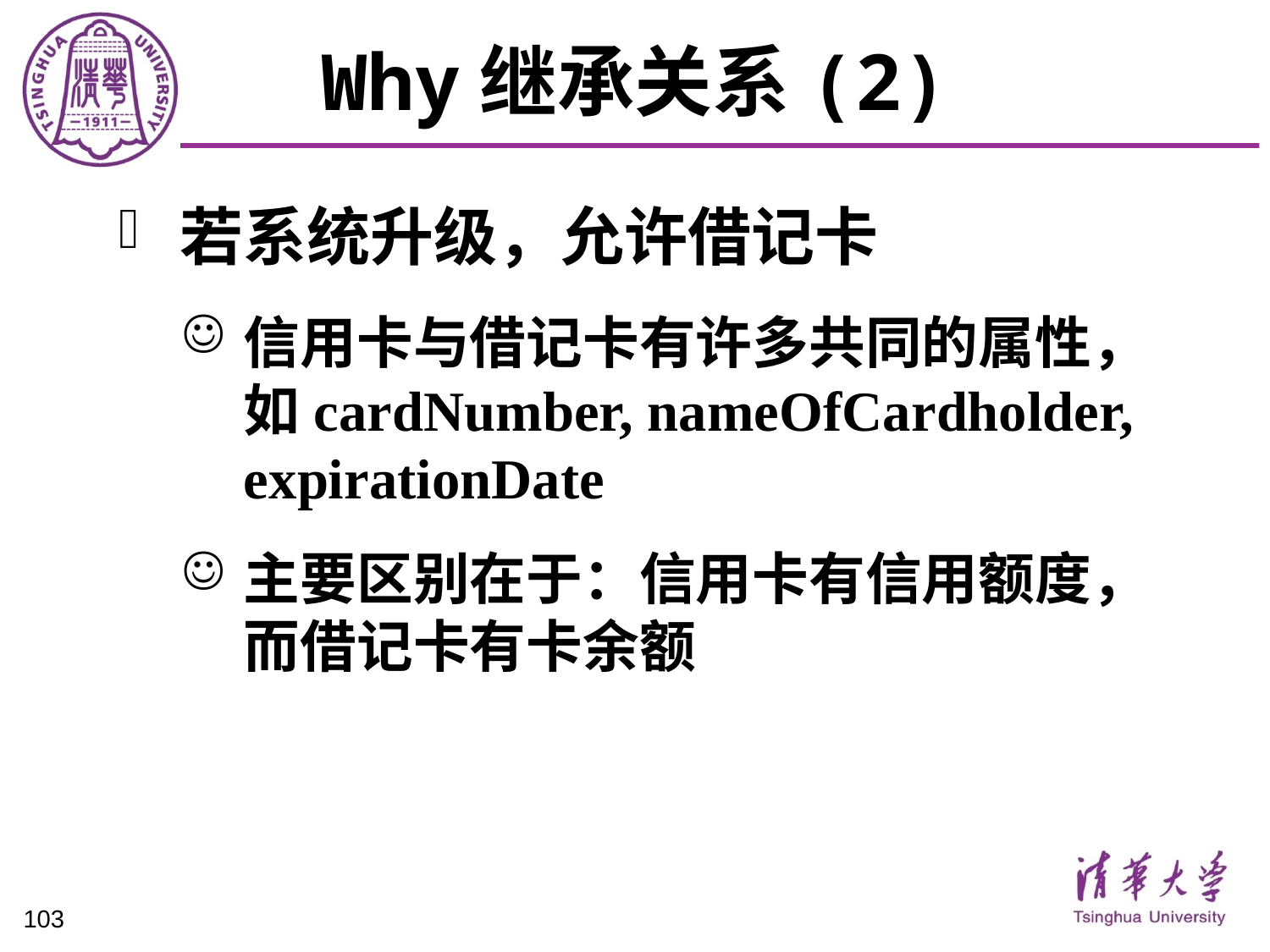

# Why继承关系(2)
若系统升级，允许借记卡
信用卡与借记卡有许多共同的属性，如cardNumber, nameOfCardholder, expirationDate
主要区别在于：信用卡有信用额度，而借记卡有卡余额
103